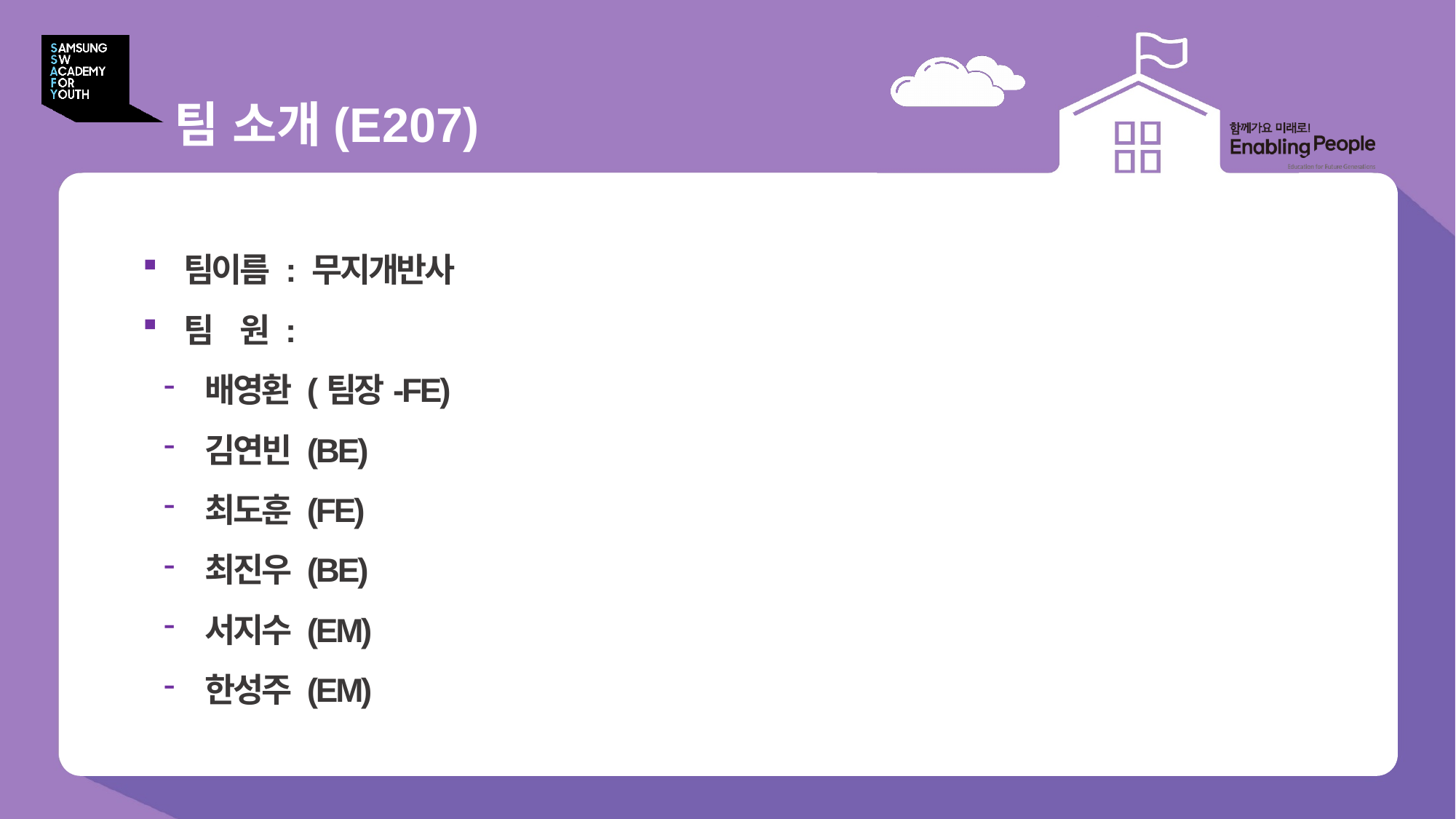

# 팀 소개(E207)
팀이름 : 무지개반사
팀    원 :
배영환 (팀장-FE)
김연빈 (BE)
최도훈 (FE)
최진우 (BE)
서지수 (EM)
한성주 (EM)